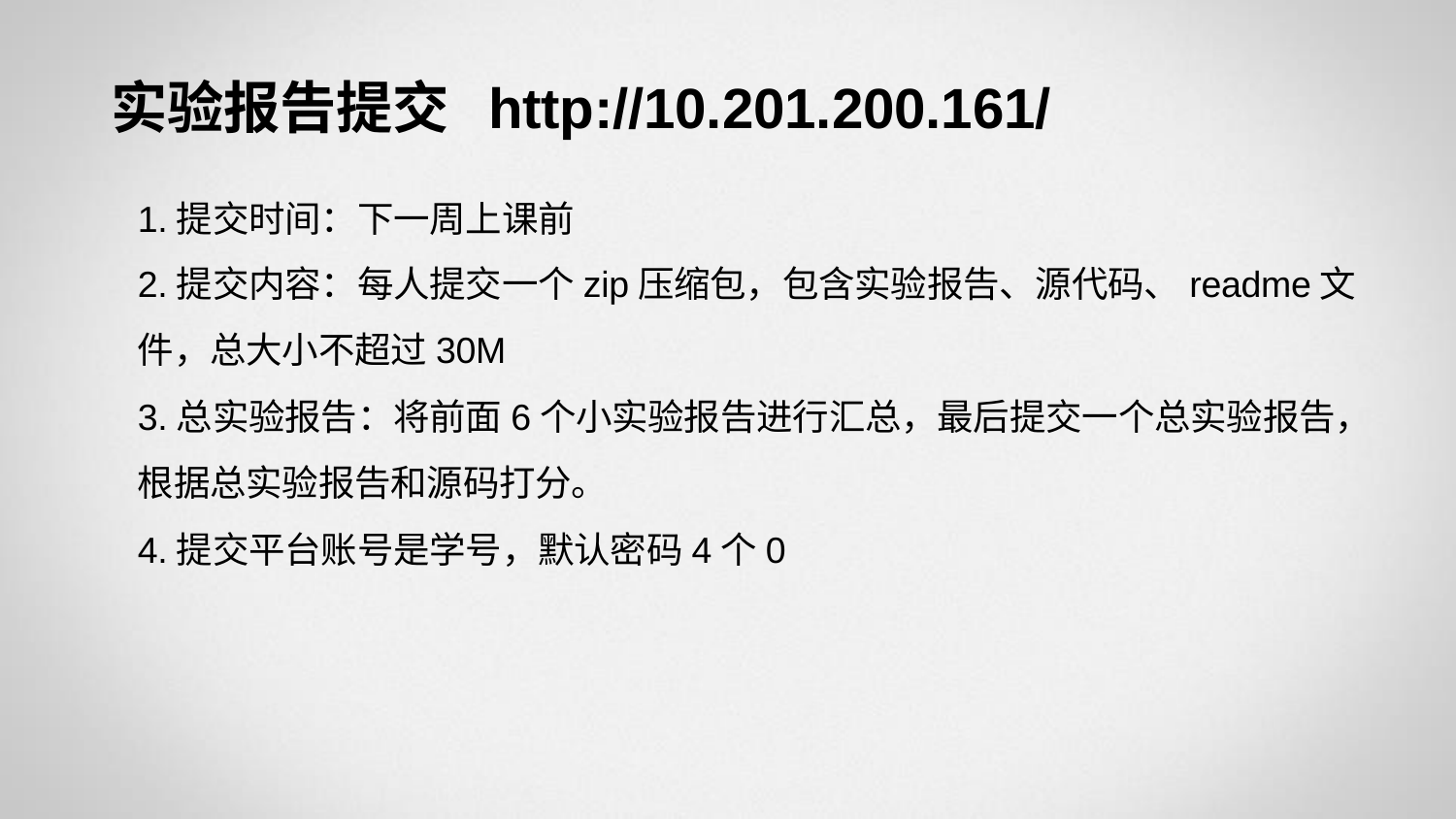

# 实验报告提交  http://10.201.200.161/
1.提交时间：下一周上课前
2.提交内容：每人提交一个zip压缩包，包含实验报告、源代码、readme文件，总大小不超过30M
3.总实验报告：将前面6个小实验报告进行汇总，最后提交一个总实验报告，根据总实验报告和源码打分。
4.提交平台账号是学号，默认密码4个0